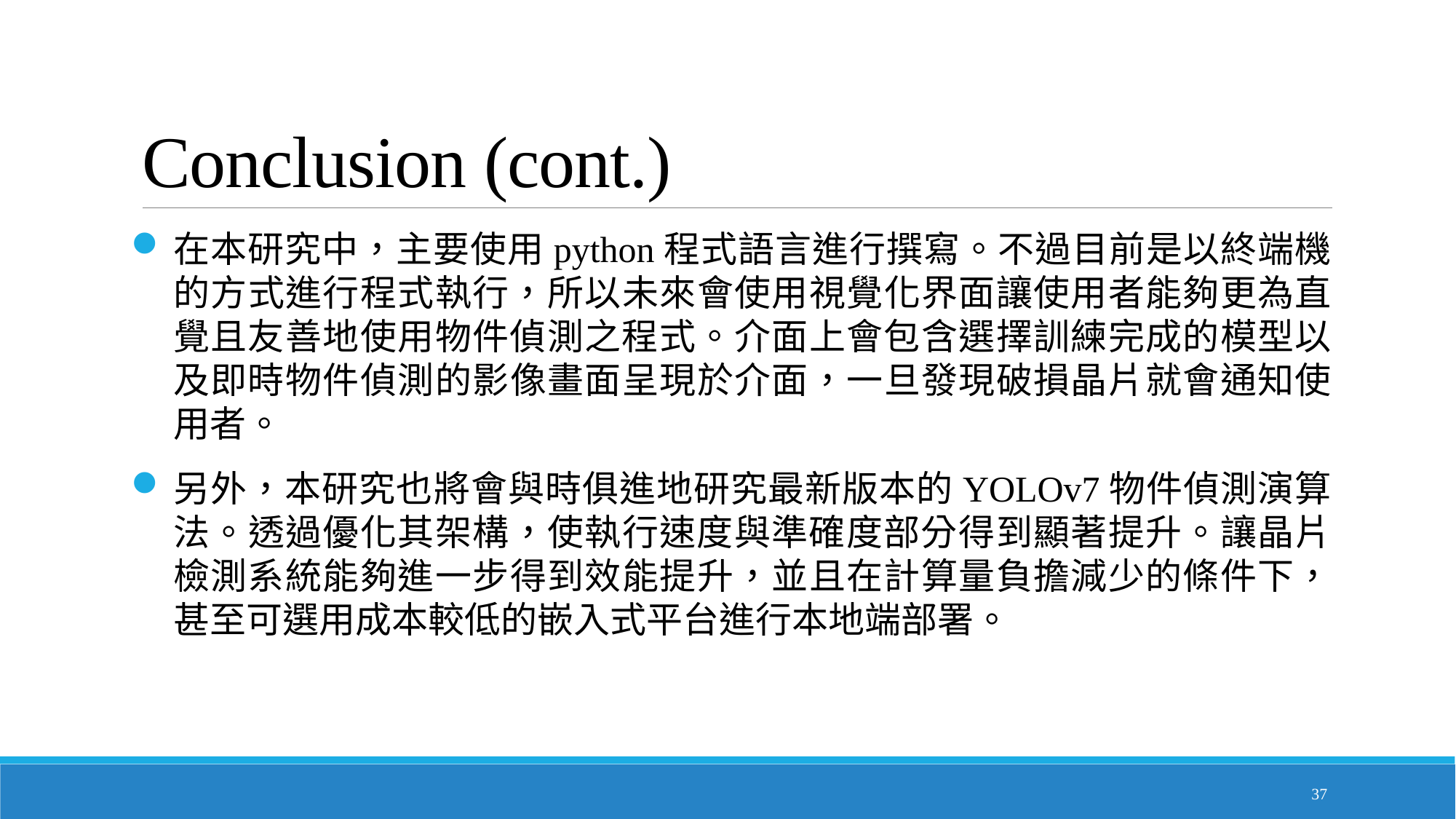

# Conclusion (cont.)
在本研究中，主要使用python程式語言進行撰寫。不過目前是以終端機的方式進行程式執行，所以未來會使用視覺化界面讓使用者能夠更為直覺且友善地使用物件偵測之程式。介面上會包含選擇訓練完成的模型以及即時物件偵測的影像畫面呈現於介面，一旦發現破損晶片就會通知使用者。
另外，本研究也將會與時俱進地研究最新版本的YOLOv7物件偵測演算法。透過優化其架構，使執行速度與準確度部分得到顯著提升。讓晶片檢測系統能夠進一步得到效能提升，並且在計算量負擔減少的條件下，甚至可選用成本較低的嵌入式平台進行本地端部署。
37